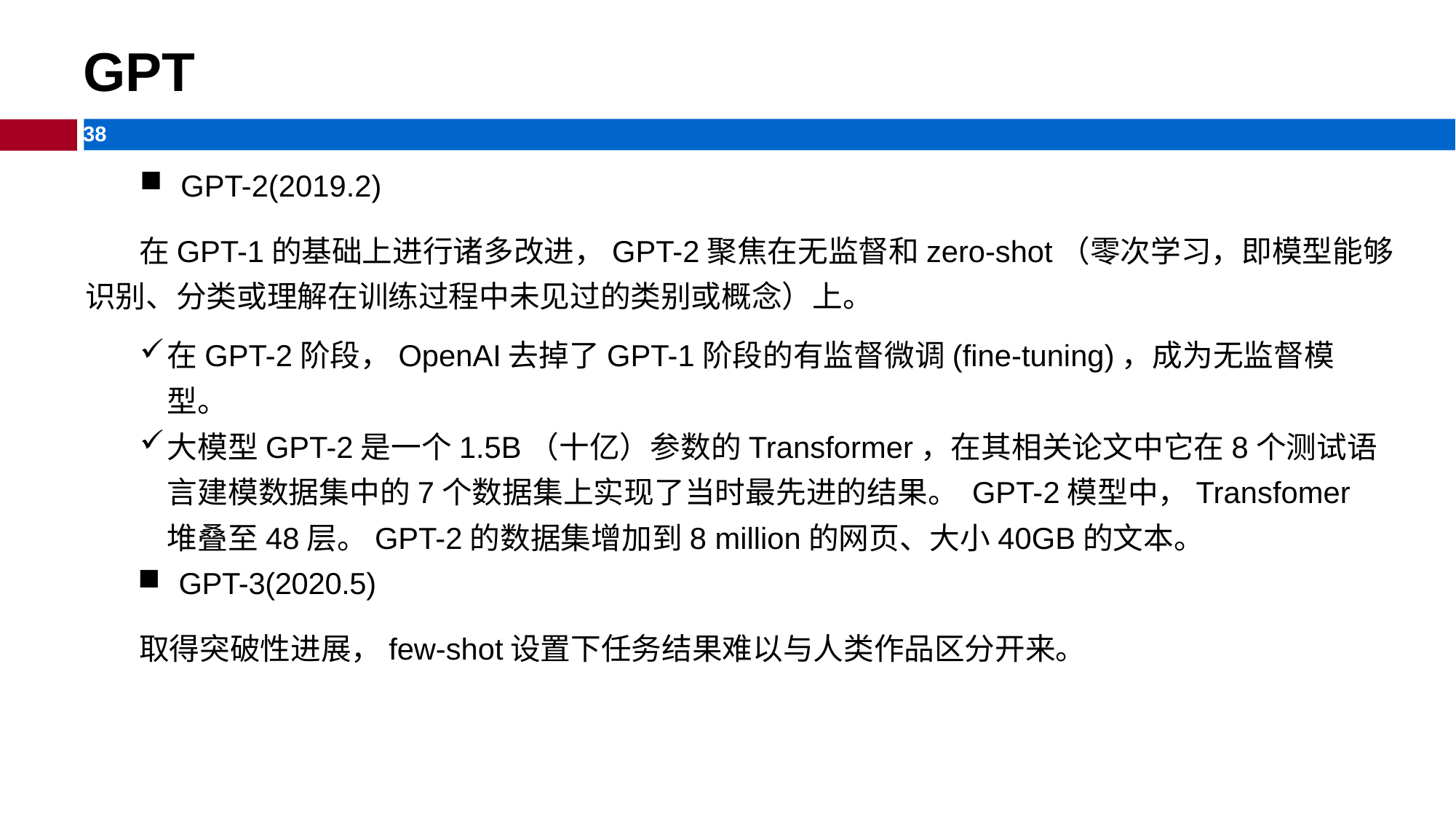

# GPT
GPT-2(2019.2)
       在GPT-1的基础上进行诸多改进，GPT-2聚焦在无监督和zero-shot（零次学习，即模型能够识别、分类或理解在训练过程中未见过的类别或概念）上。
在GPT-2阶段，OpenAI去掉了GPT-1阶段的有监督微调(fine-tuning)，成为无监督模型。
大模型GPT-2是一个1.5B（十亿）参数的Transformer，在其相关论文中它在8个测试语言建模数据集中的7个数据集上实现了当时最先进的结果。 GPT-2模型中，Transfomer堆叠至48层。GPT-2的数据集增加到8 million的网页、大小40GB的文本。
GPT-3(2020.5)
       取得突破性进展，few-shot设置下任务结果难以与人类作品区分开来。